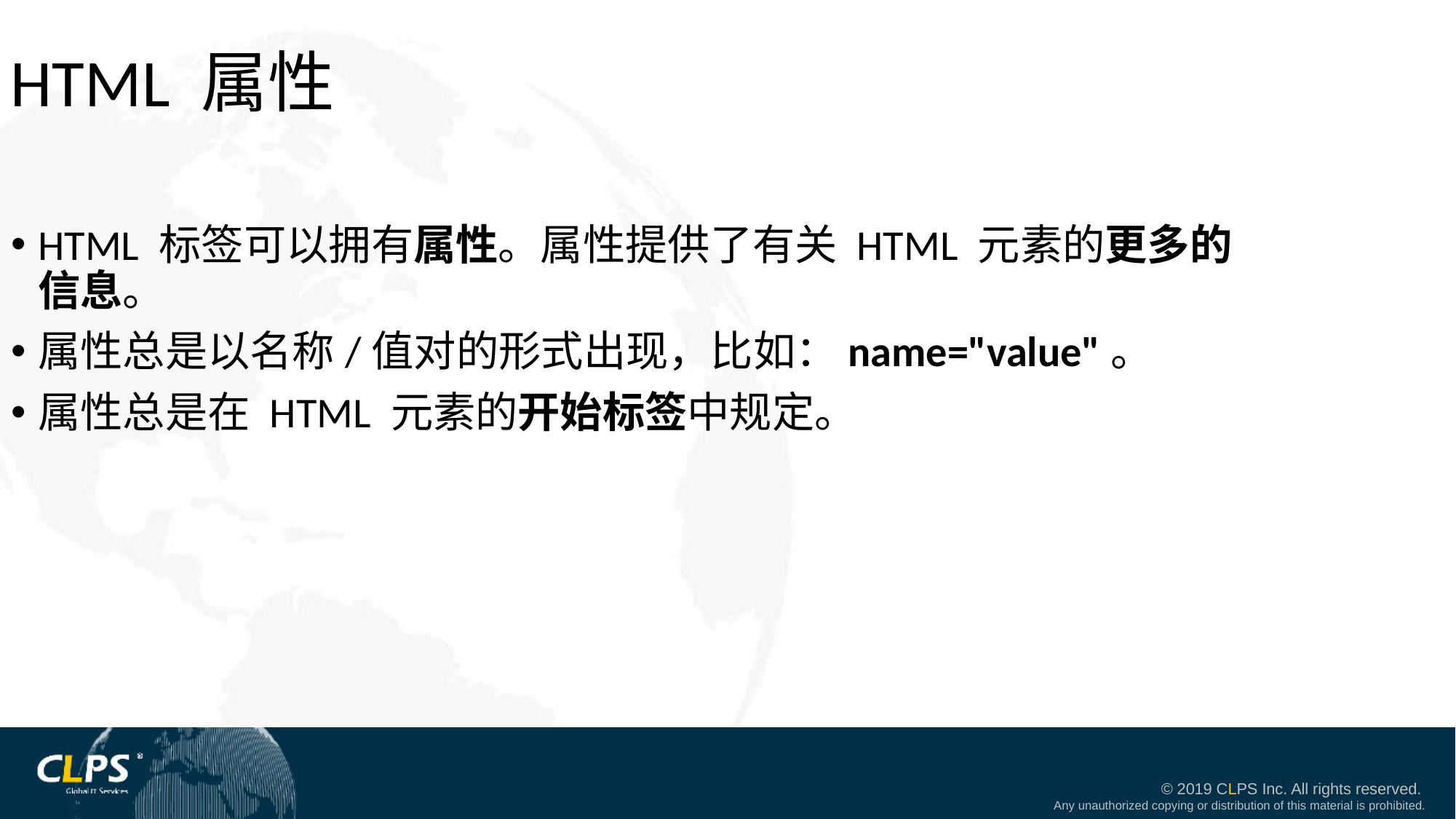

HTML 属性
HTML 标签可以拥有属性。属性提供了有关 HTML 元素的更多的信息。
属性总是以名称/值对的形式出现，比如：name="value"。
属性总是在 HTML 元素的开始标签中规定。